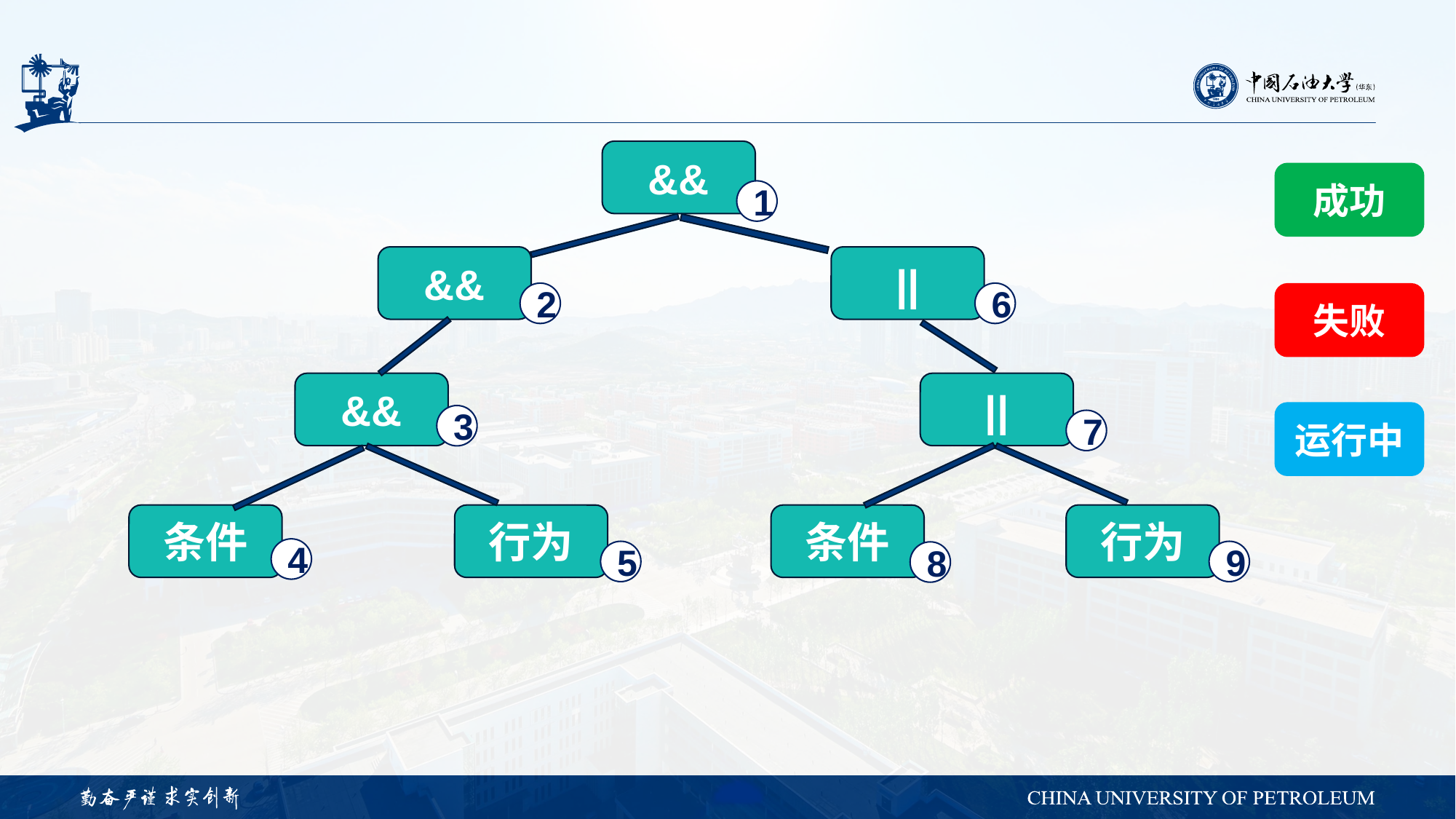

&&

成功
1
||
&&
2
6
失败

&&
||

运行中

3

7
行为
条件
行为
条件
4
5
9
8